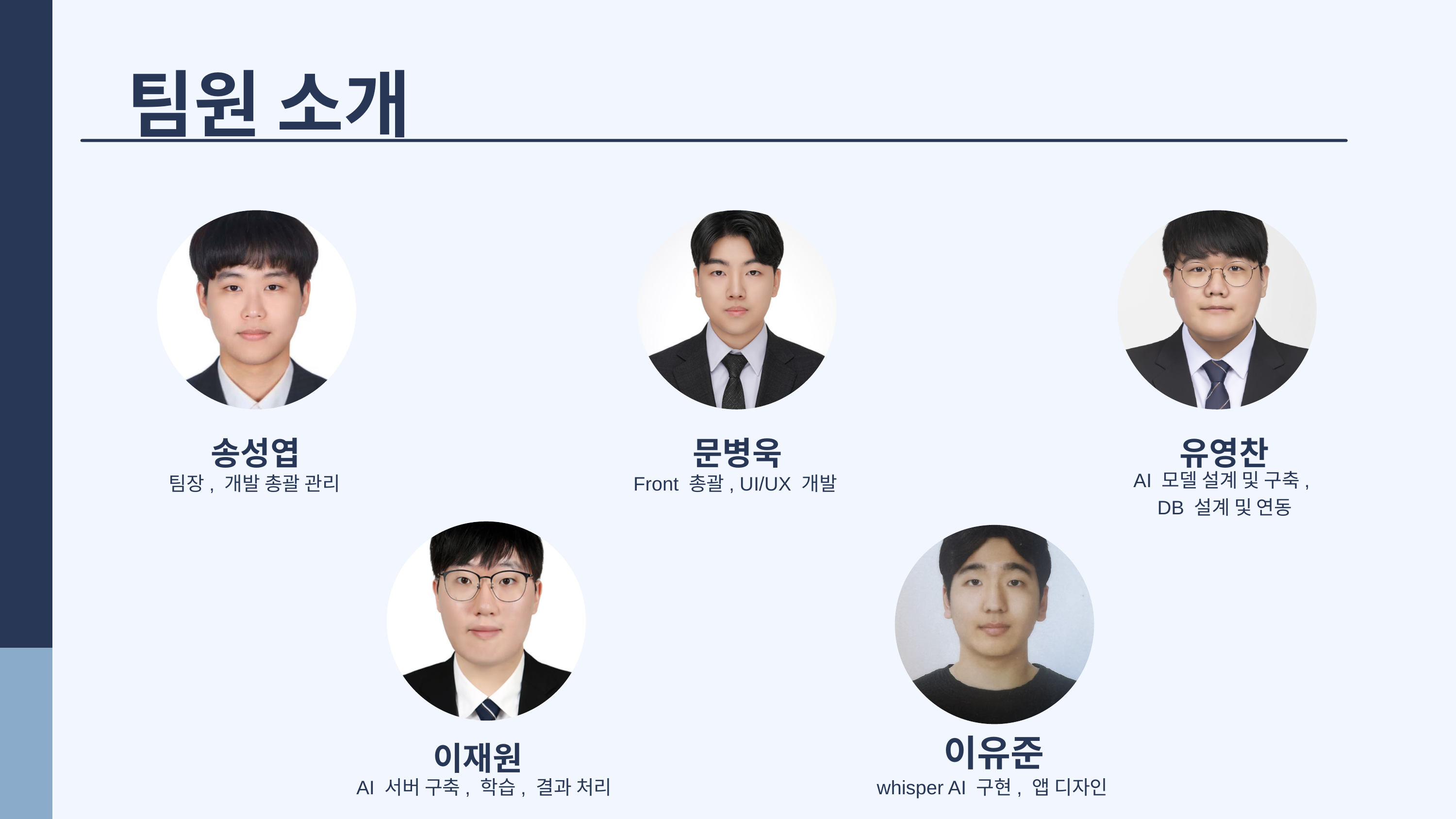

팀원 소개

송성엽
문병욱
유영찬
AI 모델 설계 및 구축,
 DB 설계 및 연동
팀장, 개발 총괄 관리
Front 총괄, UI/UX 개발

이유준
이재원
AI 서버 구축, 학습, 결과 처리
whisper AI 구현, 앱 디자인